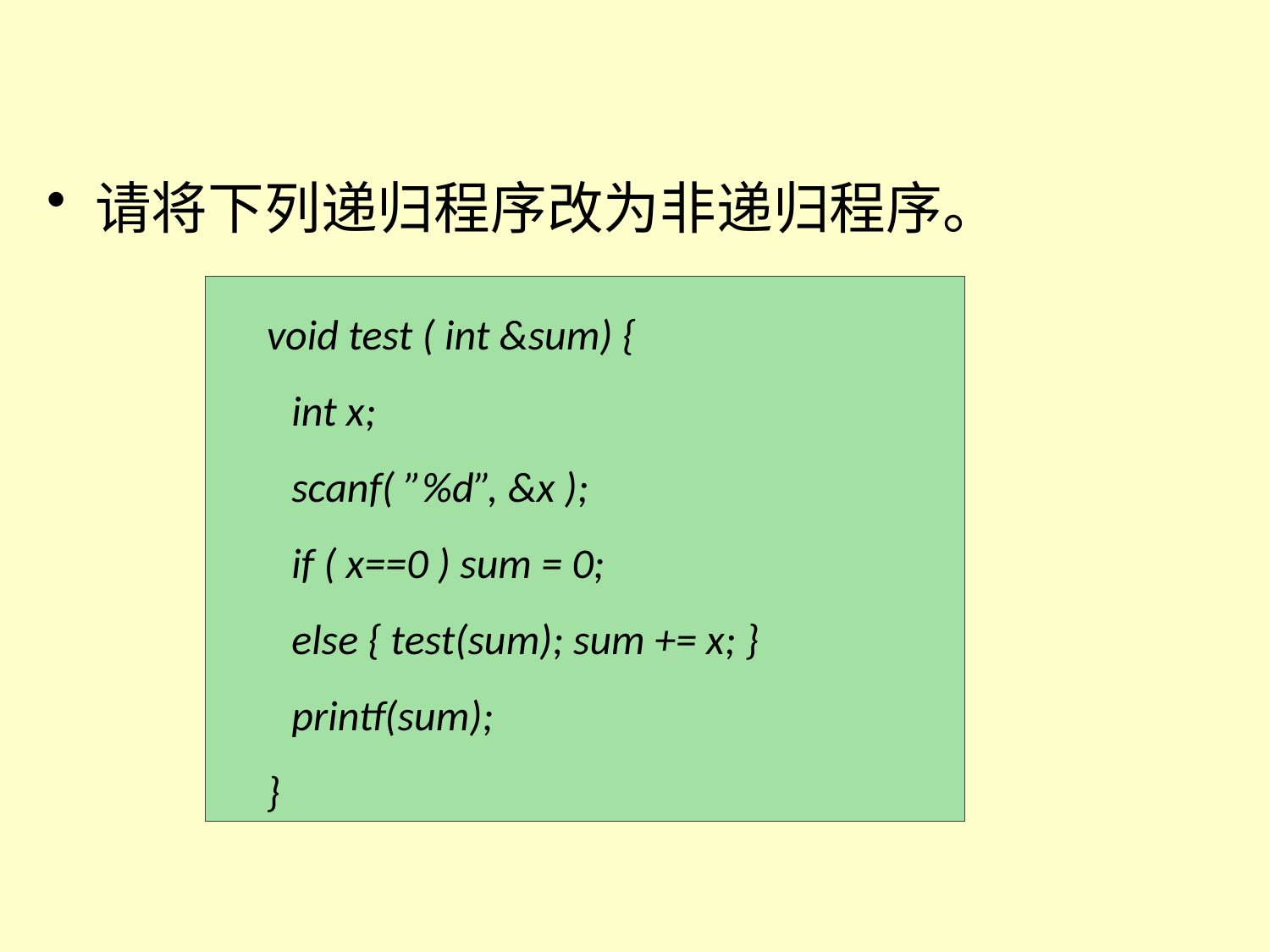

请将下列递归程序改为非递归程序。

void test ( int &sum) {
int x;
scanf( ”%d”, &x );
if ( x==0 ) sum = 0;
else { test(sum); sum += x; }
printf(sum);
}